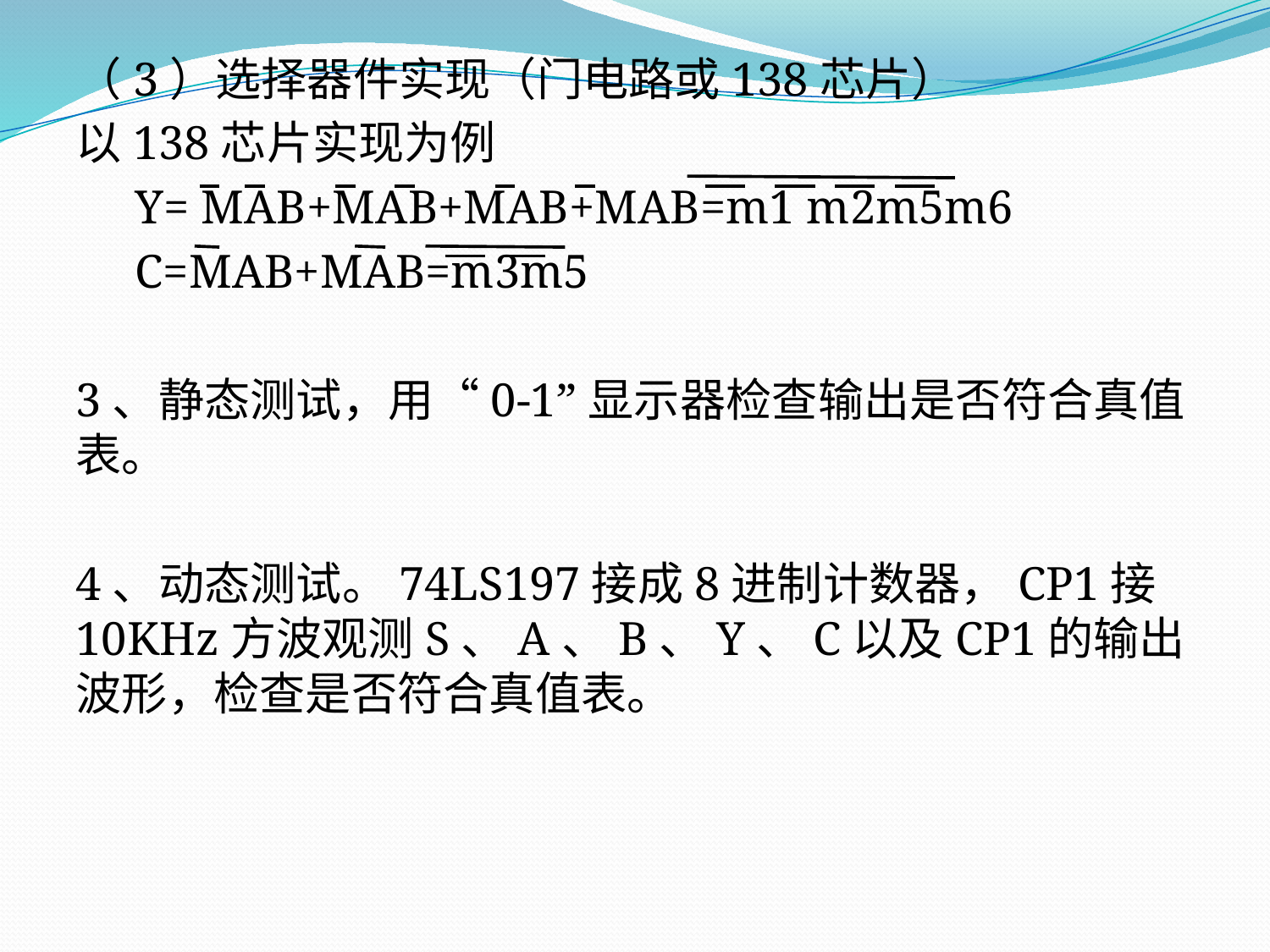

# （3）选择器件实现（门电路或138芯片）
以138芯片实现为例
     Y= MAB+MAB+MAB+MAB=m1 m2m5m6
     C=MAB+MAB=m3m5

3、静态测试，用“0-1”显示器检查输出是否符合真值表。

4、动态测试。74LS197接成8进制计数器，CP1接10KHz方波观测S、A、B、Y、C以及CP1的输出波形，检查是否符合真值表。